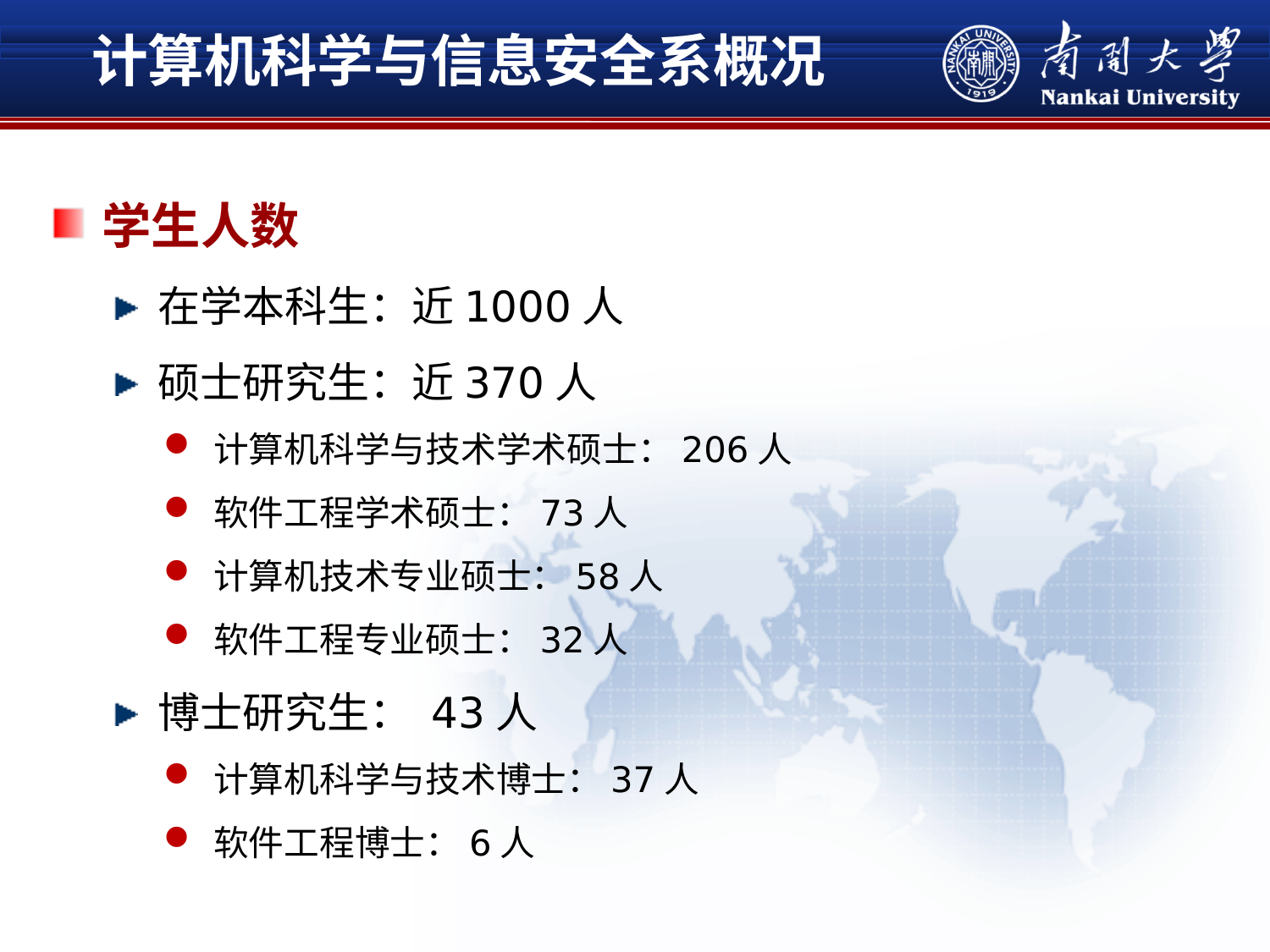

# 计算机科学与信息安全系概况
学生人数
在学本科生：近1000人
硕士研究生：近370人
计算机科学与技术学术硕士：206人
软件工程学术硕士：73人
计算机技术专业硕士：58人
软件工程专业硕士：32人
博士研究生： 43人
计算机科学与技术博士：37人
软件工程博士：6人